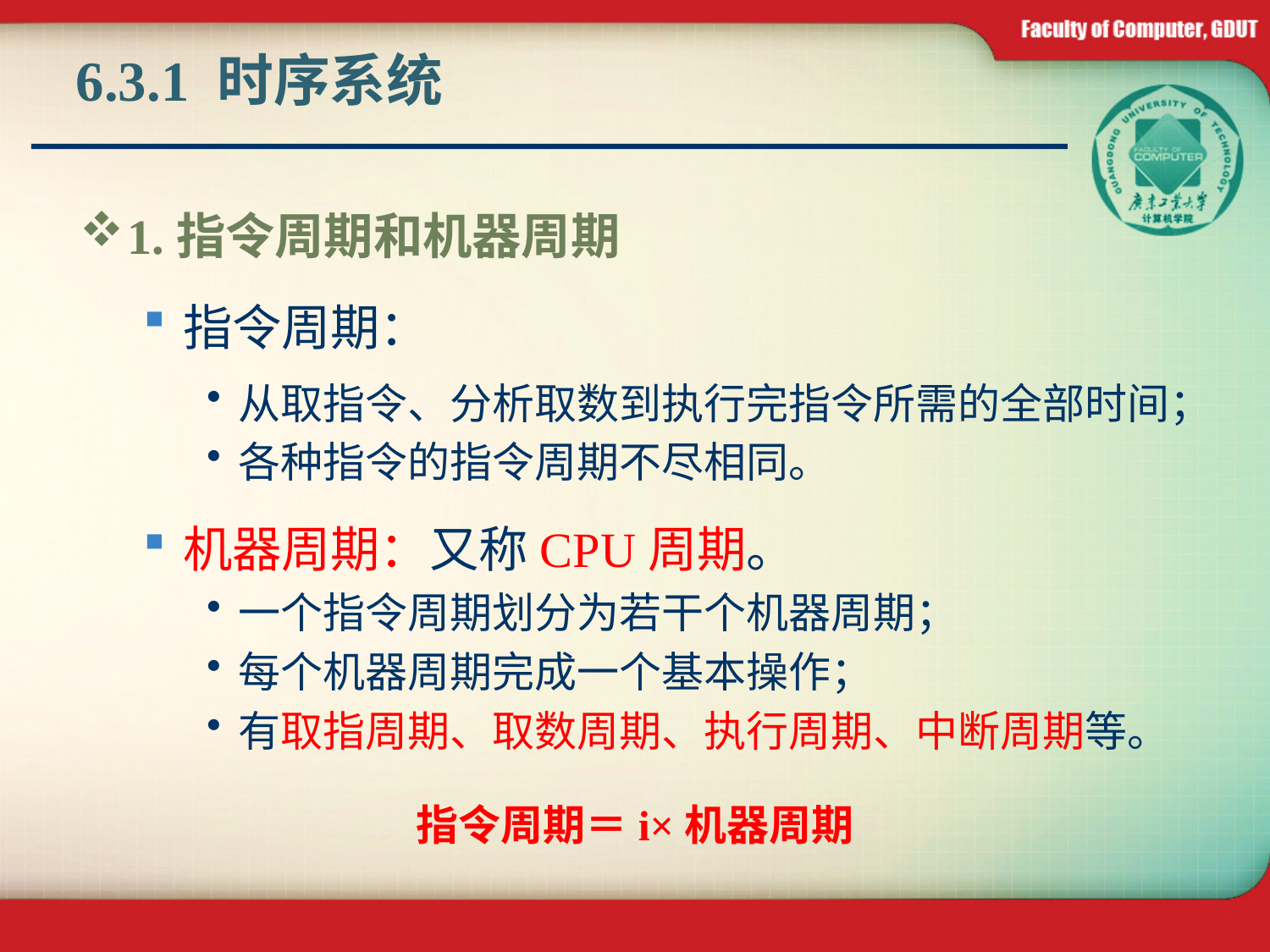

# 6.3.1 时序系统
1.指令周期和机器周期
指令周期：
从取指令、分析取数到执行完指令所需的全部时间；
各种指令的指令周期不尽相同。
机器周期：又称CPU周期。
一个指令周期划分为若干个机器周期；
每个机器周期完成一个基本操作；
有取指周期、取数周期、执行周期、中断周期等。

指令周期＝i×机器周期